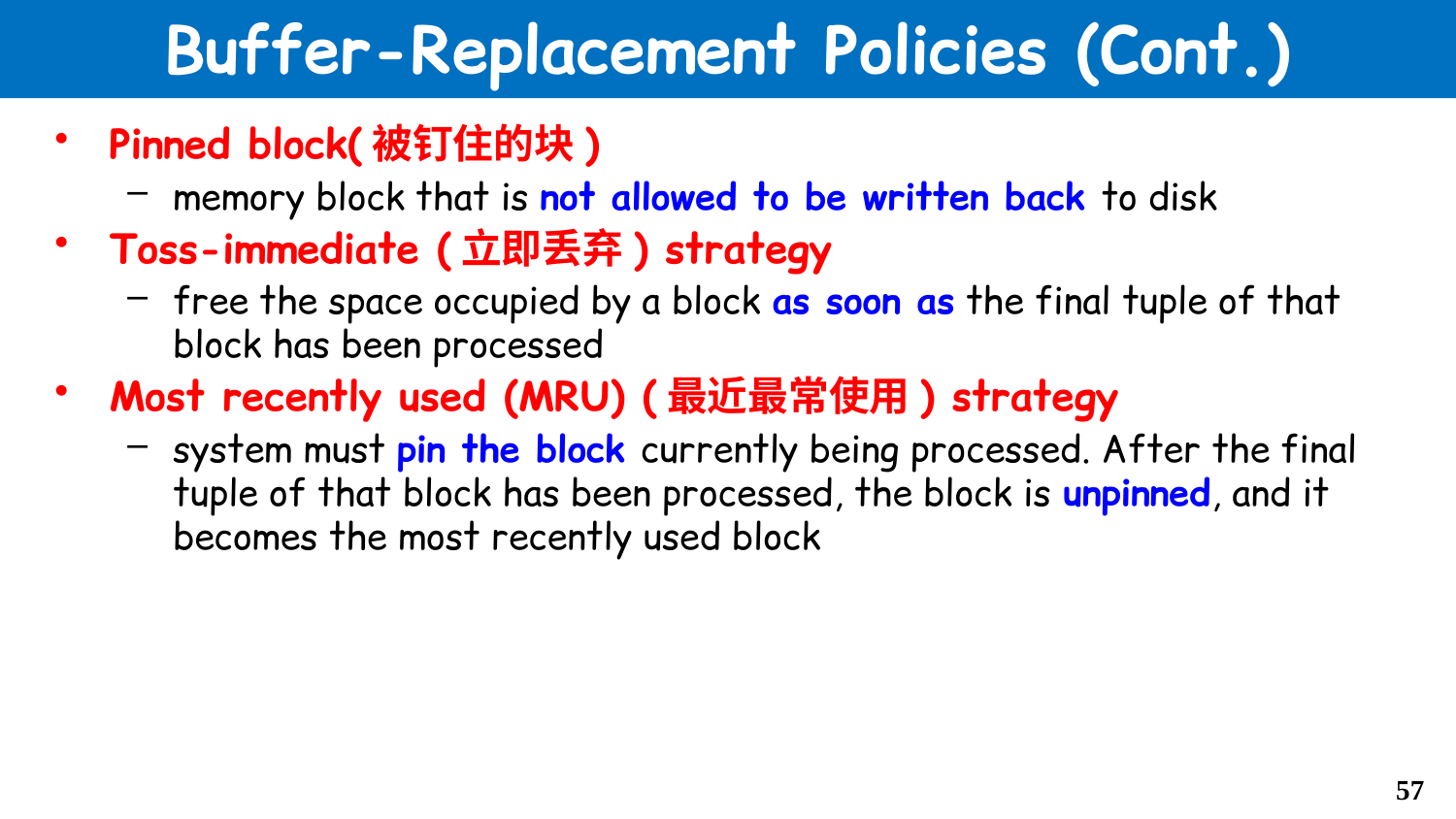

# Buffer-Replacement Policies (Cont.)
Pinned block(被钉住的块)
memory block that is not allowed to be written back to disk
Toss-immediate (立即丢弃) strategy
free the space occupied by a block as soon as the final tuple of that block has been processed
Most recently used (MRU) (最近最常使用) strategy
system must pin the block currently being processed. After the final tuple of that block has been processed, the block is unpinned, and it becomes the most recently used block